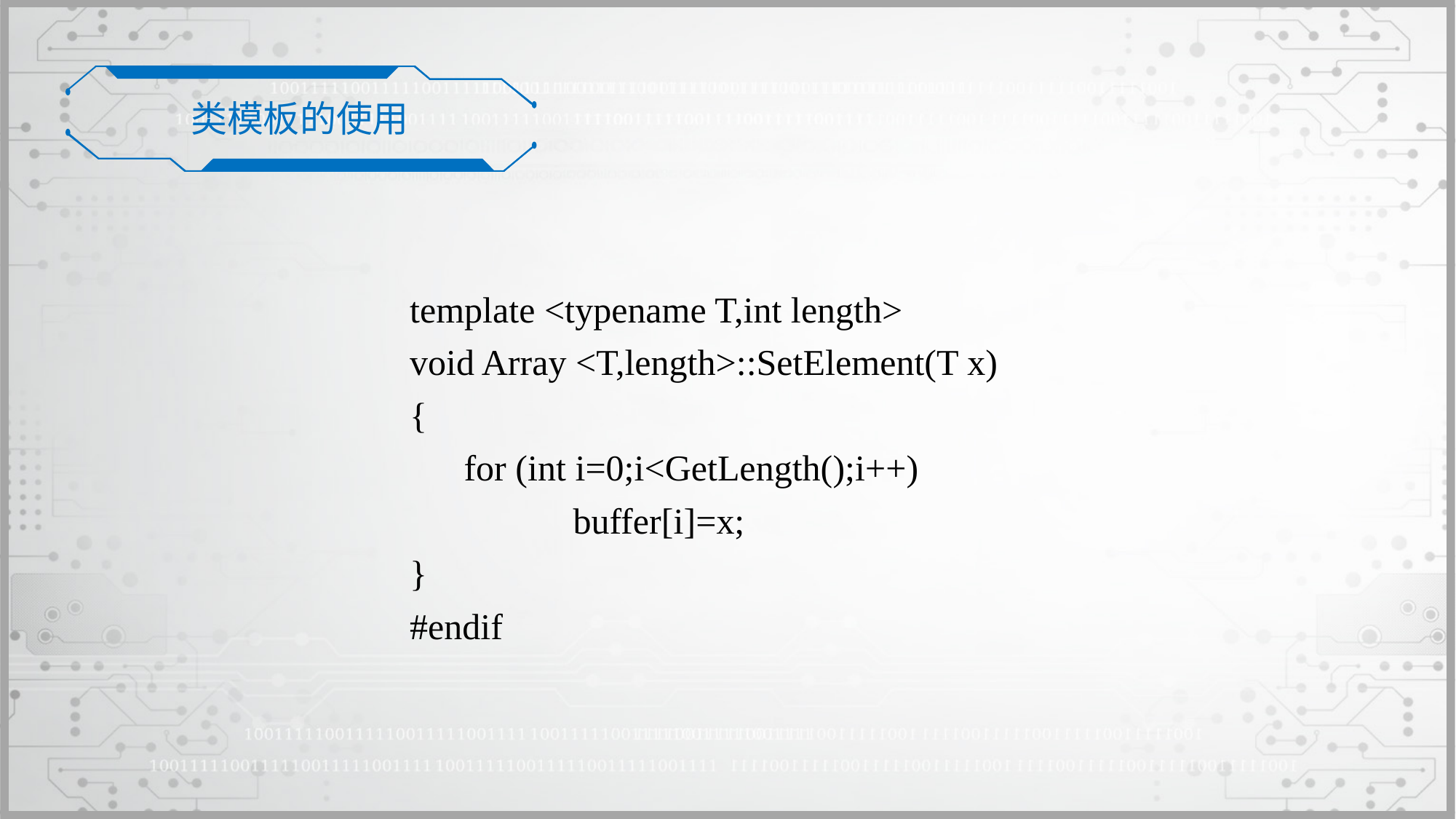

类模板的使用
template <typename T,int length>
void Array <T,length>::SetElement(T x)
{
	for (int i=0;i<GetLength();i++)
		buffer[i]=x;
}
#endif